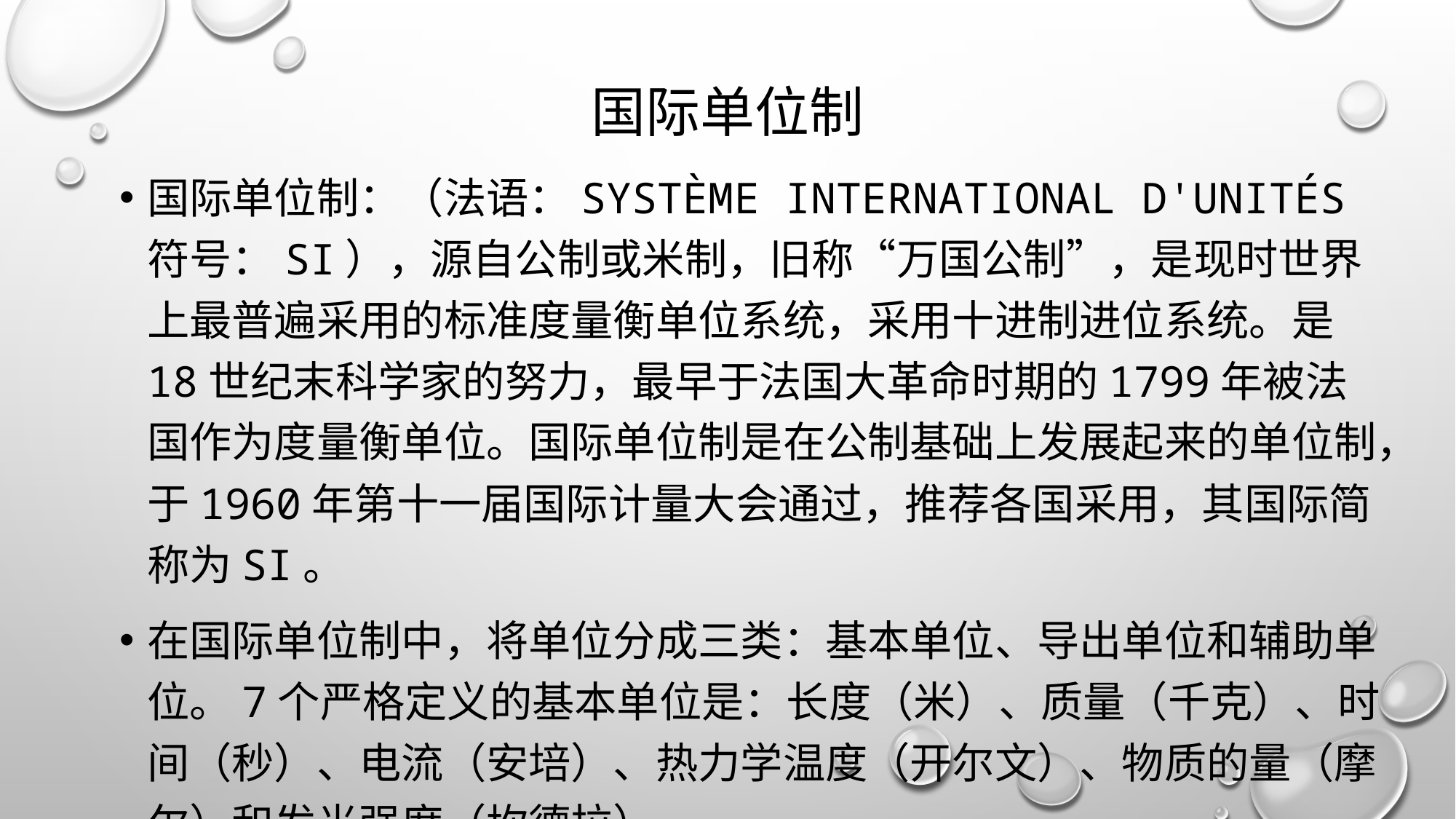

# 国际单位制
国际单位制：（法语：Système International d'Unités 符号：SI），源自公制或米制，旧称“万国公制”，是现时世界上最普遍采用的标准度量衡单位系统，采用十进制进位系统。是18世纪末科学家的努力，最早于法国大革命时期的1799年被法国作为度量衡单位。国际单位制是在公制基础上发展起来的单位制，于1960年第十一届国际计量大会通过，推荐各国采用，其国际简称为SI。
在国际单位制中，将单位分成三类：基本单位、导出单位和辅助单位。7个严格定义的基本单位是：长度（米）、质量（千克）、时间（秒）、电流（安培）、热力学温度（开尔文）、物质的量（摩尔）和发光强度（坎德拉）。